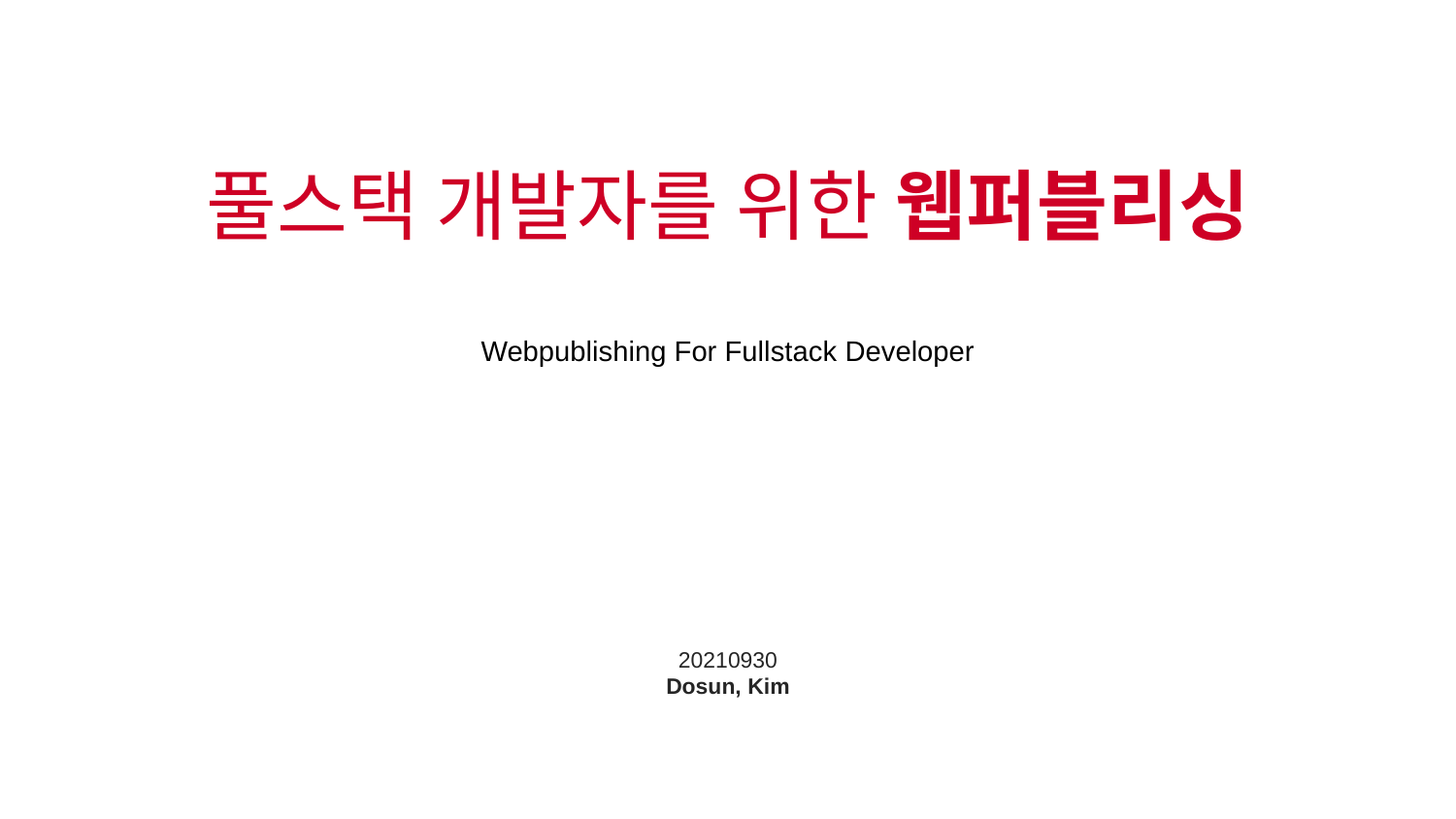

풀스택 개발자를 위한 웹퍼블리싱
Webpublishing For Fullstack Developer
20210930
Dosun, Kim